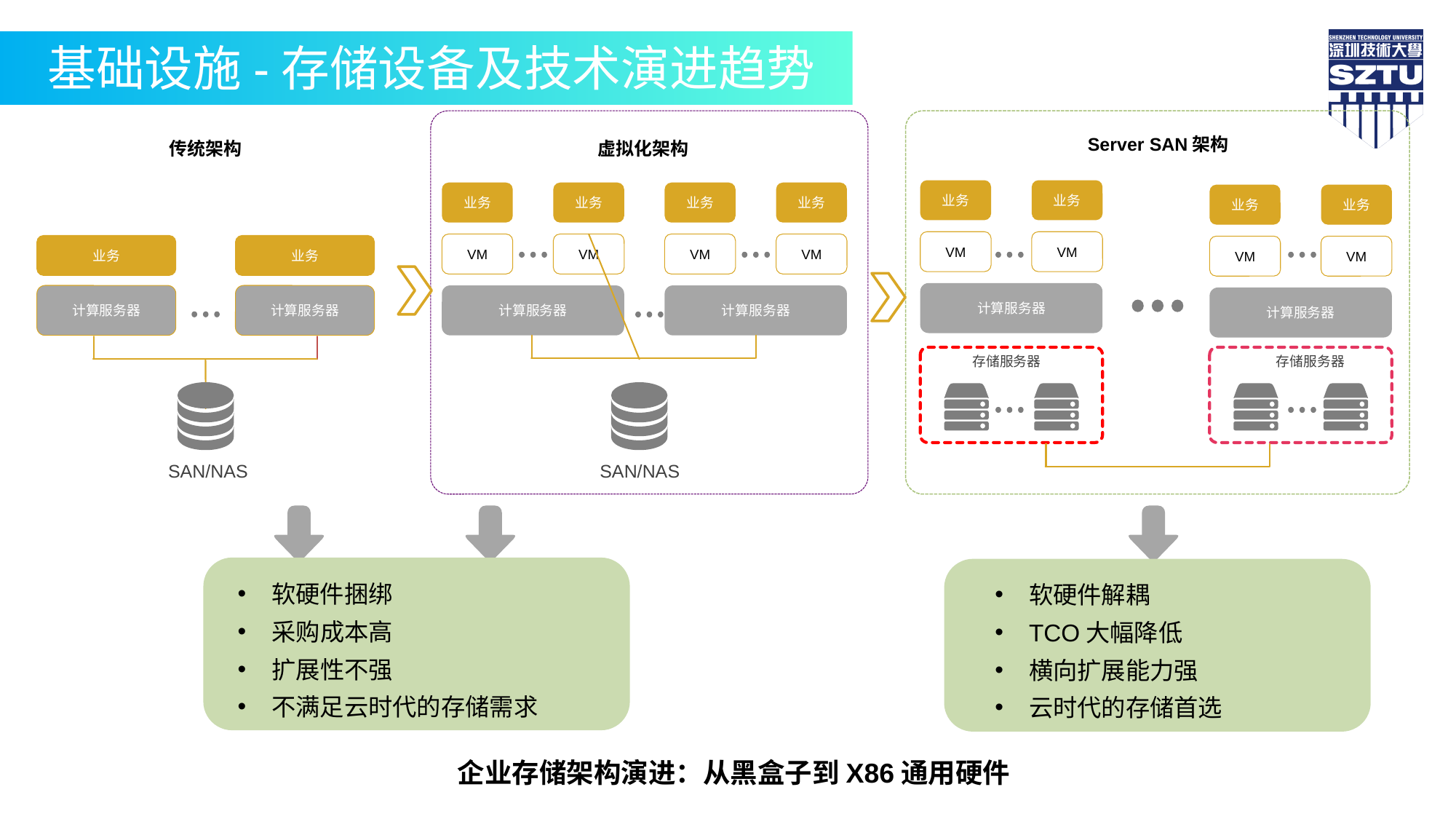

基础设施-存储设备及技术演进趋势

Server SAN架构
传统架构
虚拟化架构
业务
业务
业务
业务
业务
业务
业务
业务
VM
VM
VM
VM
VM
VM
业务
业务
计算服务器
计算服务器
VM
VM

计算服务器
计算服务器
计算服务器
计算服务器

存储服务器
存储服务器

SAN/NAS
SAN/NAS

扩展性差、灵活性低、成本高
敏捷、智能、自动化

软硬件捆绑
采购成本高
扩展性不强
不满足云时代的存储需求
软硬件解耦
TCO大幅降低
横向扩展能力强
云时代的存储首选

企业存储架构演进：从黑盒子到X86通用硬件